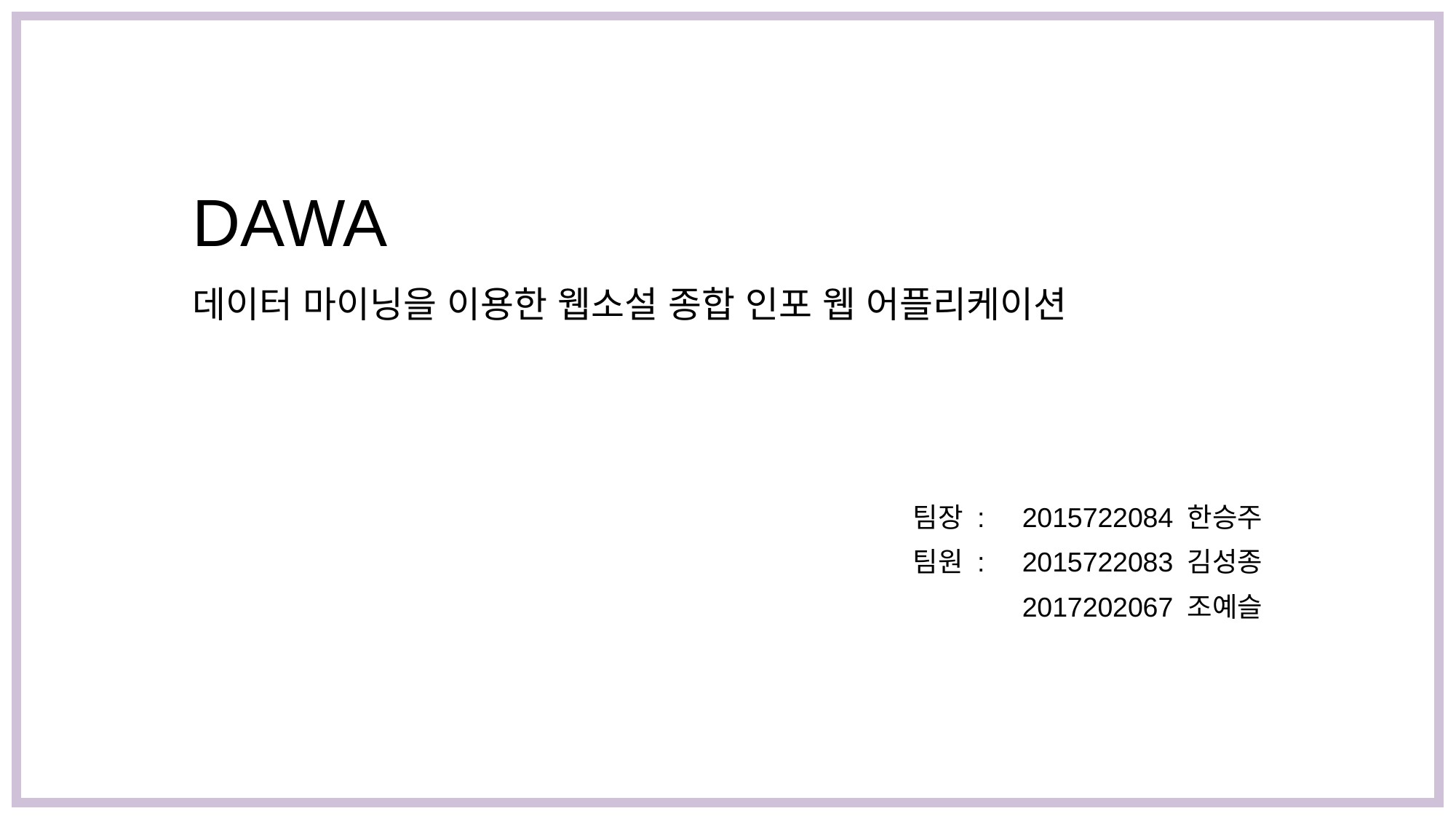

DAWA
데이터 마이닝을 이용한 웹소설 종합 인포 웹 어플리케이션
팀장 :	2015722084 한승주
팀원 :	2015722083 김성종
2017202067 조예슬